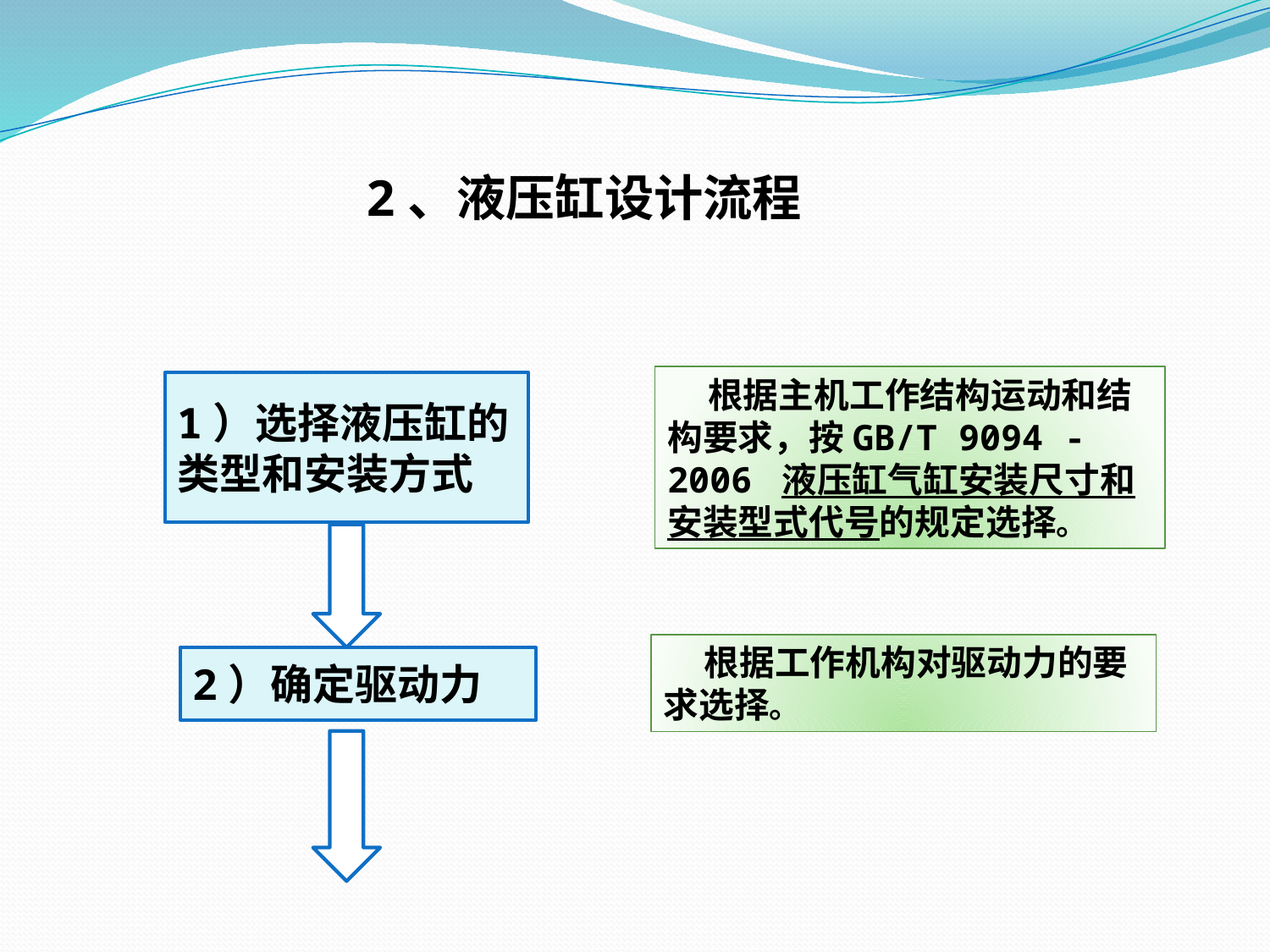

2、液压缸设计流程
    根据主机工作结构运动和结构要求，按GB/T 9094 -2006 液压缸气缸安装尺寸和安装型式代号的规定选择。
1）选择液压缸的类型和安装方式

    根据工作机构对驱动力的要求选择。
2）确定驱动力